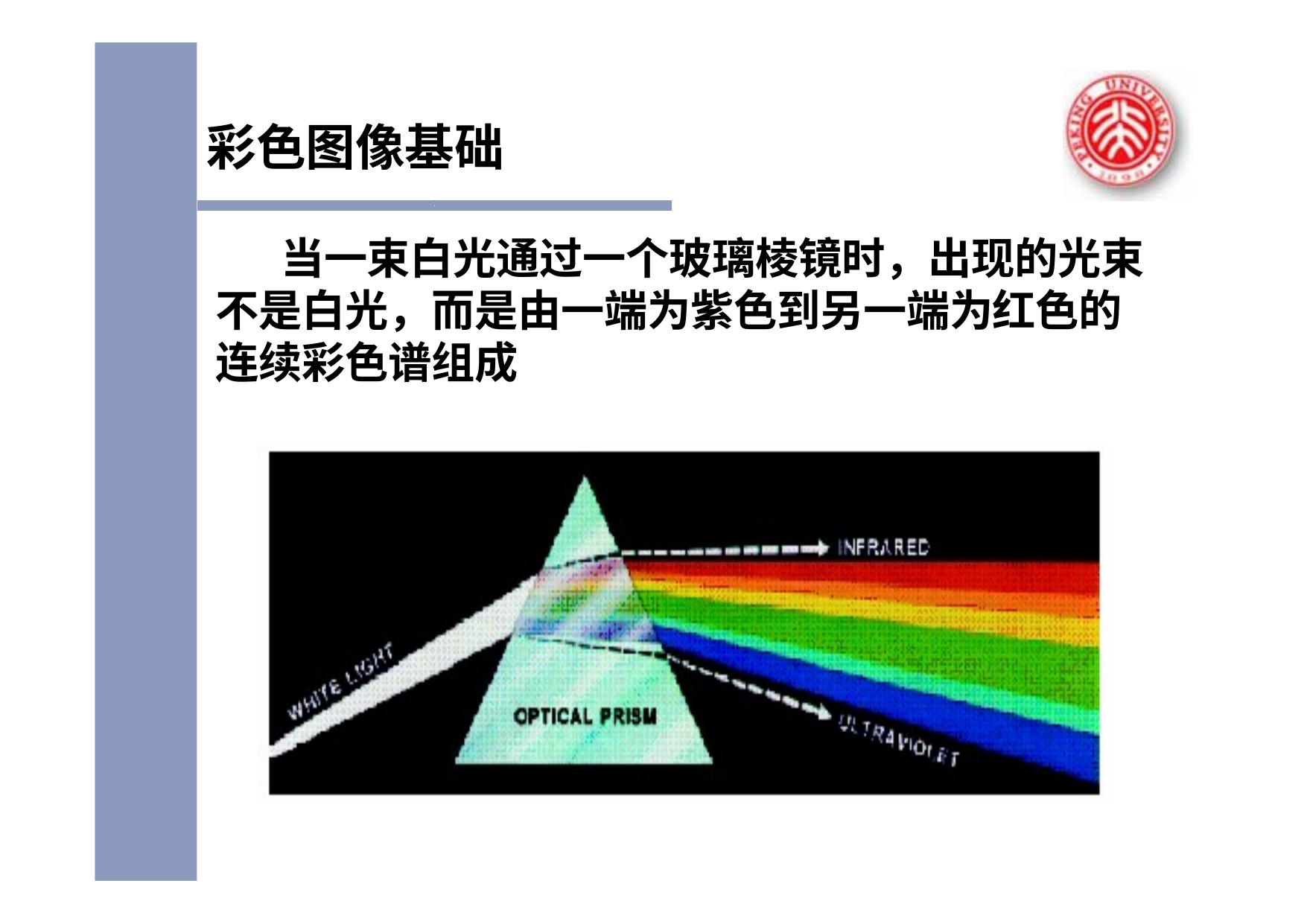

# 彩色图像基础

当一束白光通过一个玻璃棱镜时，出现的光束 不是白光，而是由一端为紫色到另一端为红色的 连续彩色谱组成